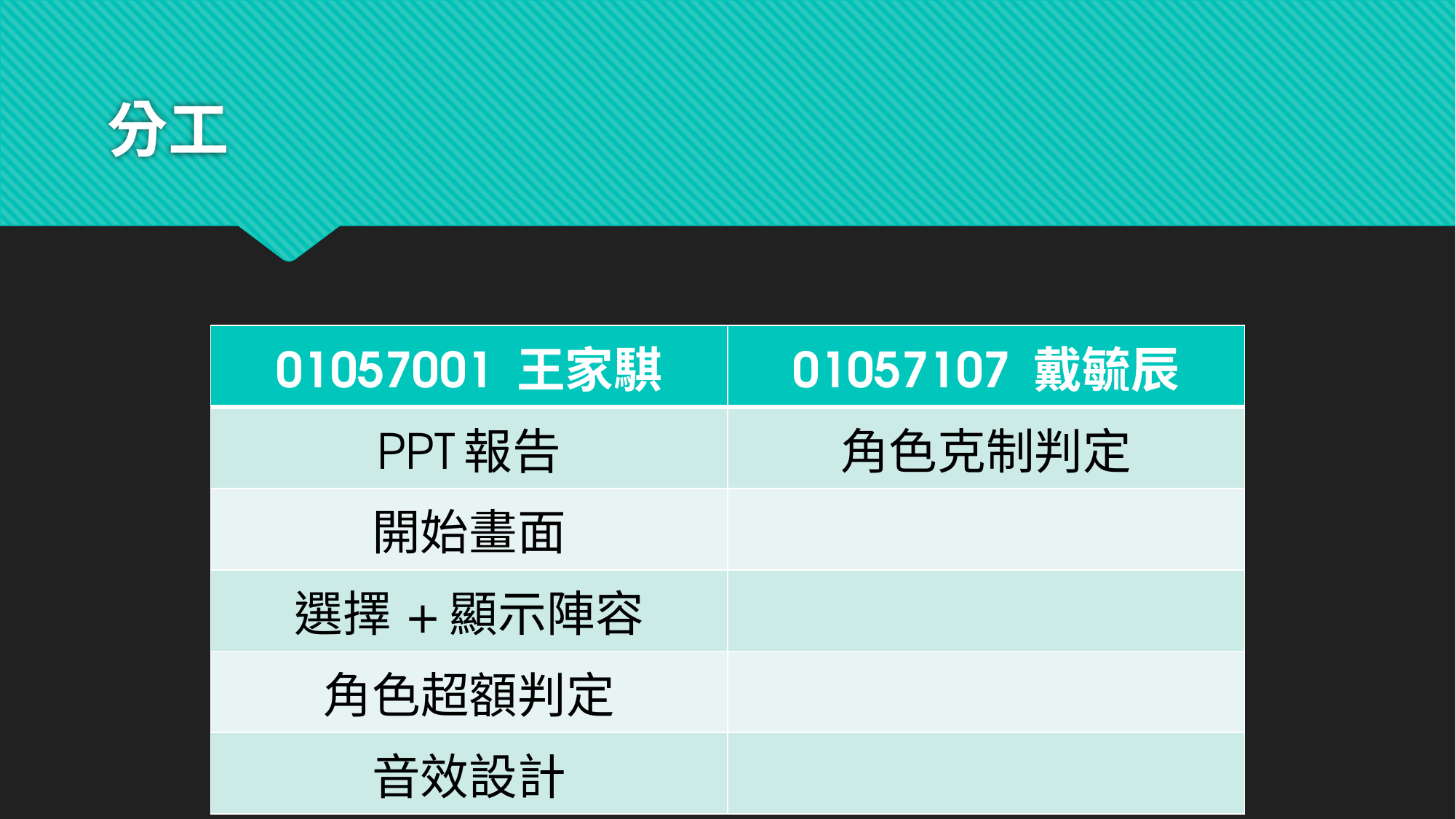

# 分工

| 01057001 王家騏 | 01057107 戴毓辰 |
| --- | --- |
| PPT報告 | 角色克制判定 |
| 開始畫面 |  |
| 選擇+顯示陣容 |  |
| 角色超額判定 |  |
| 音效設計 |  |